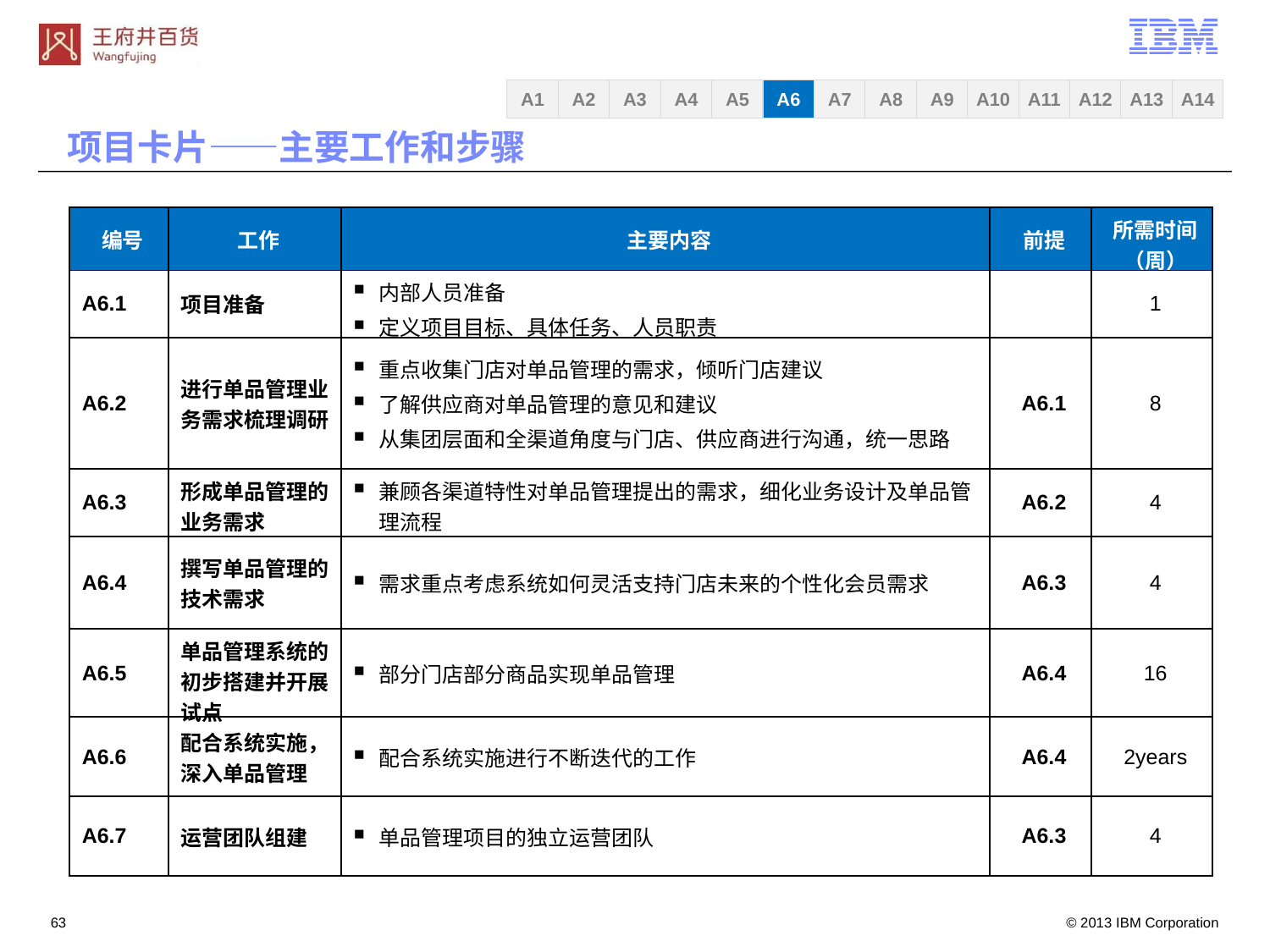

A3
A4
A5
A6
A7
A8
A9
A10
A11
A12
A13
A14
A1
A2
项目卡片——主要工作和步骤
| 编号 | 工作 | 主要内容 | 前提 | 所需时间（周） |
| --- | --- | --- | --- | --- |
| A6.1 | 项目准备 | 内部人员准备 定义项目目标、具体任务、人员职责 |  | 1 |
| A6.2 | 进行单品管理业务需求梳理调研 | 重点收集门店对单品管理的需求，倾听门店建议 了解供应商对单品管理的意见和建议 从集团层面和全渠道角度与门店、供应商进行沟通，统一思路 | A6.1 | 8 |
| A6.3 | 形成单品管理的业务需求 | 兼顾各渠道特性对单品管理提出的需求，细化业务设计及单品管理流程 | A6.2 | 4 |
| A6.4 | 撰写单品管理的技术需求 | 需求重点考虑系统如何灵活支持门店未来的个性化会员需求 | A6.3 | 4 |
| A6.5 | 单品管理系统的初步搭建并开展试点 | 部分门店部分商品实现单品管理 | A6.4 | 16 |
| A6.6 | 配合系统实施，深入单品管理 | 配合系统实施进行不断迭代的工作 | A6.4 | 2years |
| A6.7 | 运营团队组建 | 单品管理项目的独立运营团队 | A6.3 | 4 |
63